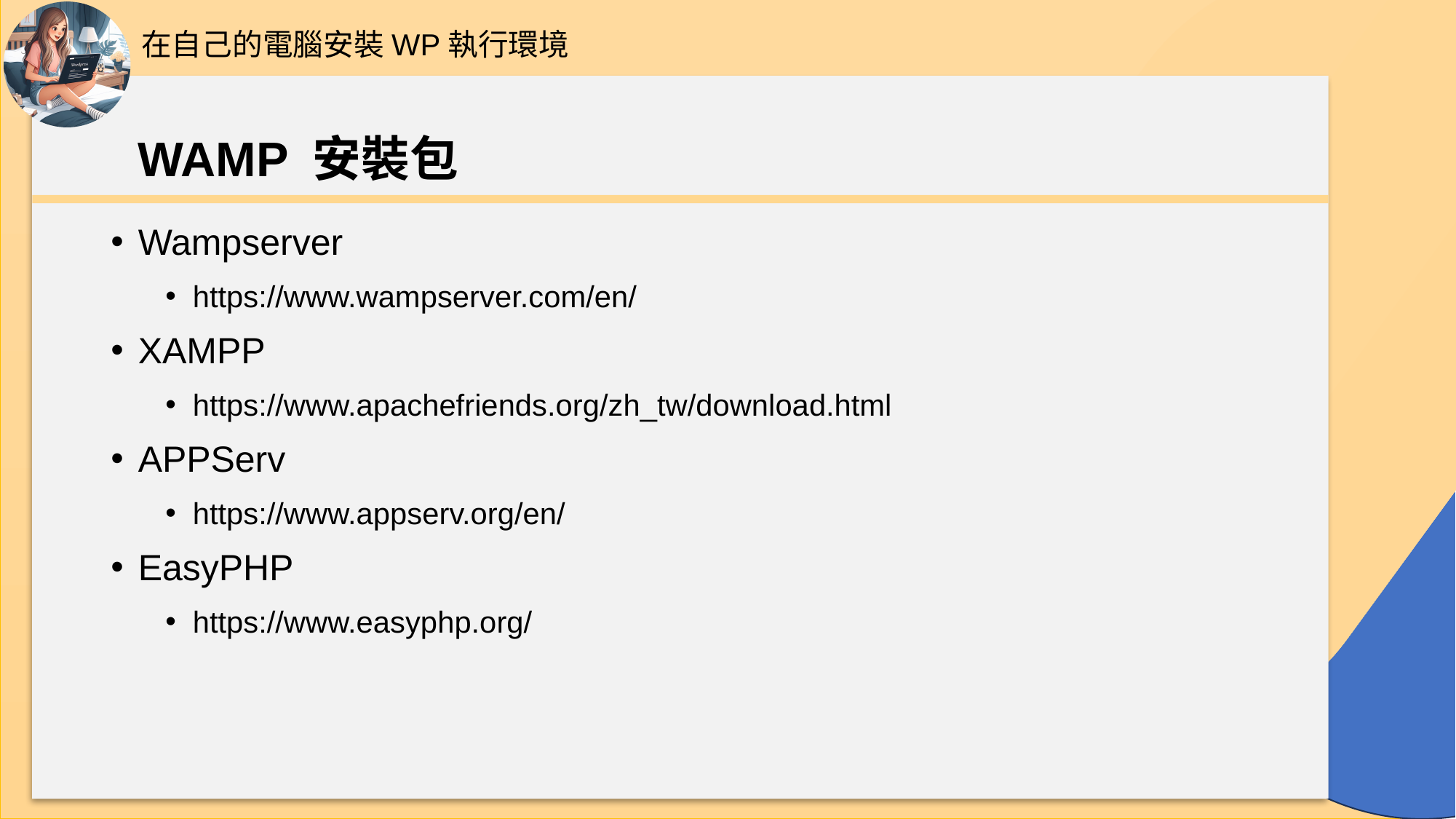

在自己的電腦安裝WP執行環境

# WAMP 安裝包

Wampserver
https://www.wampserver.com/en/
XAMPP
https://www.apachefriends.org/zh_tw/download.html
APPServ
https://www.appserv.org/en/
EasyPHP
https://www.easyphp.org/
36